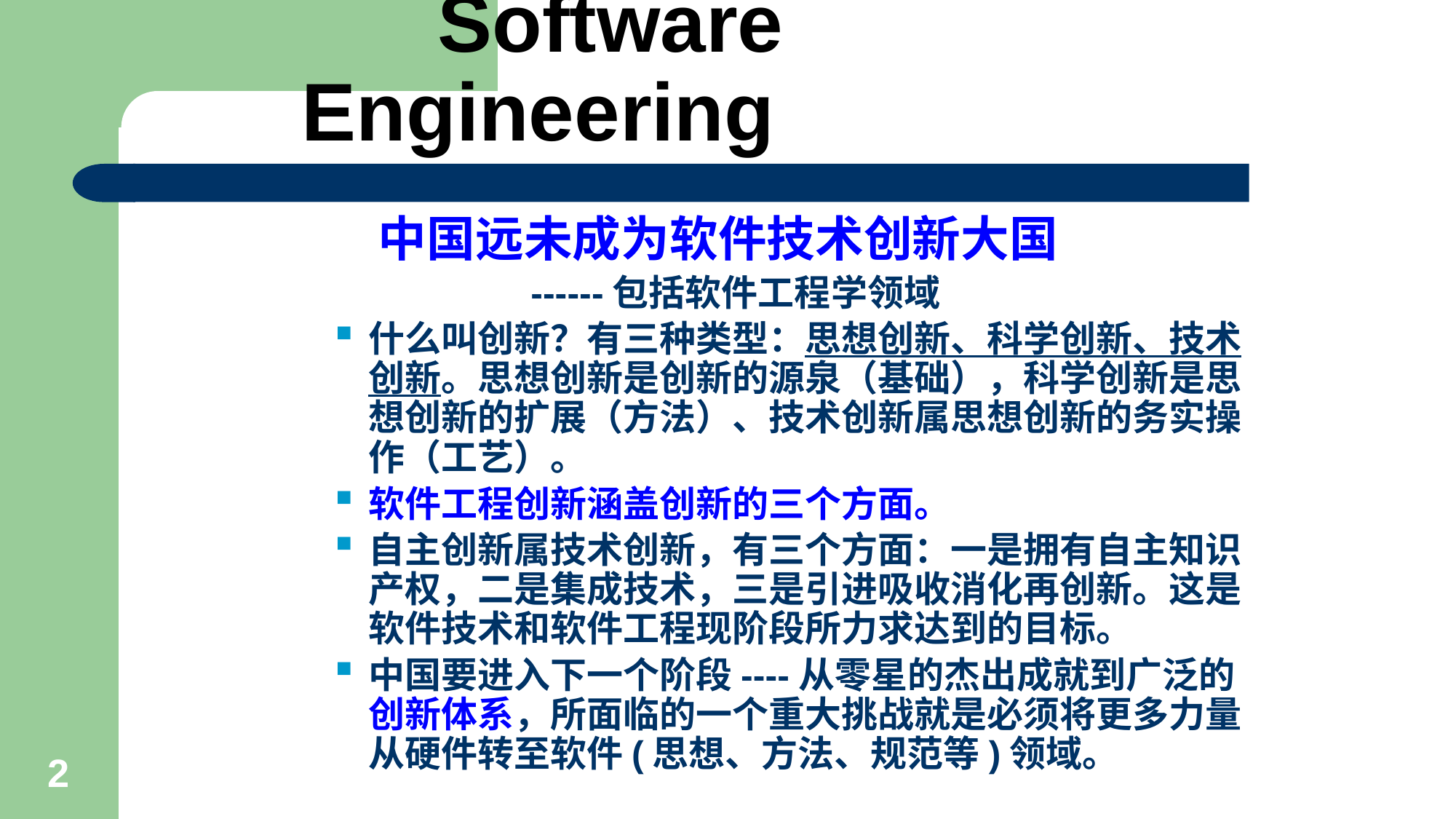

# Software   Engineering
           中国远未成为软件技术创新大国
                              ------包括软件工程学领域
什么叫创新？有三种类型：思想创新、科学创新、技术创新。思想创新是创新的源泉（基础），科学创新是思想创新的扩展（方法）、技术创新属思想创新的务实操作（工艺）。
软件工程创新涵盖创新的三个方面。
自主创新属技术创新，有三个方面：一是拥有自主知识产权，二是集成技术，三是引进吸收消化再创新。这是软件技术和软件工程现阶段所力求达到的目标。
中国要进入下一个阶段----从零星的杰出成就到广泛的创新体系，所面临的一个重大挑战就是必须将更多力量从硬件转至软件(思想、方法、规范等)领域。
2